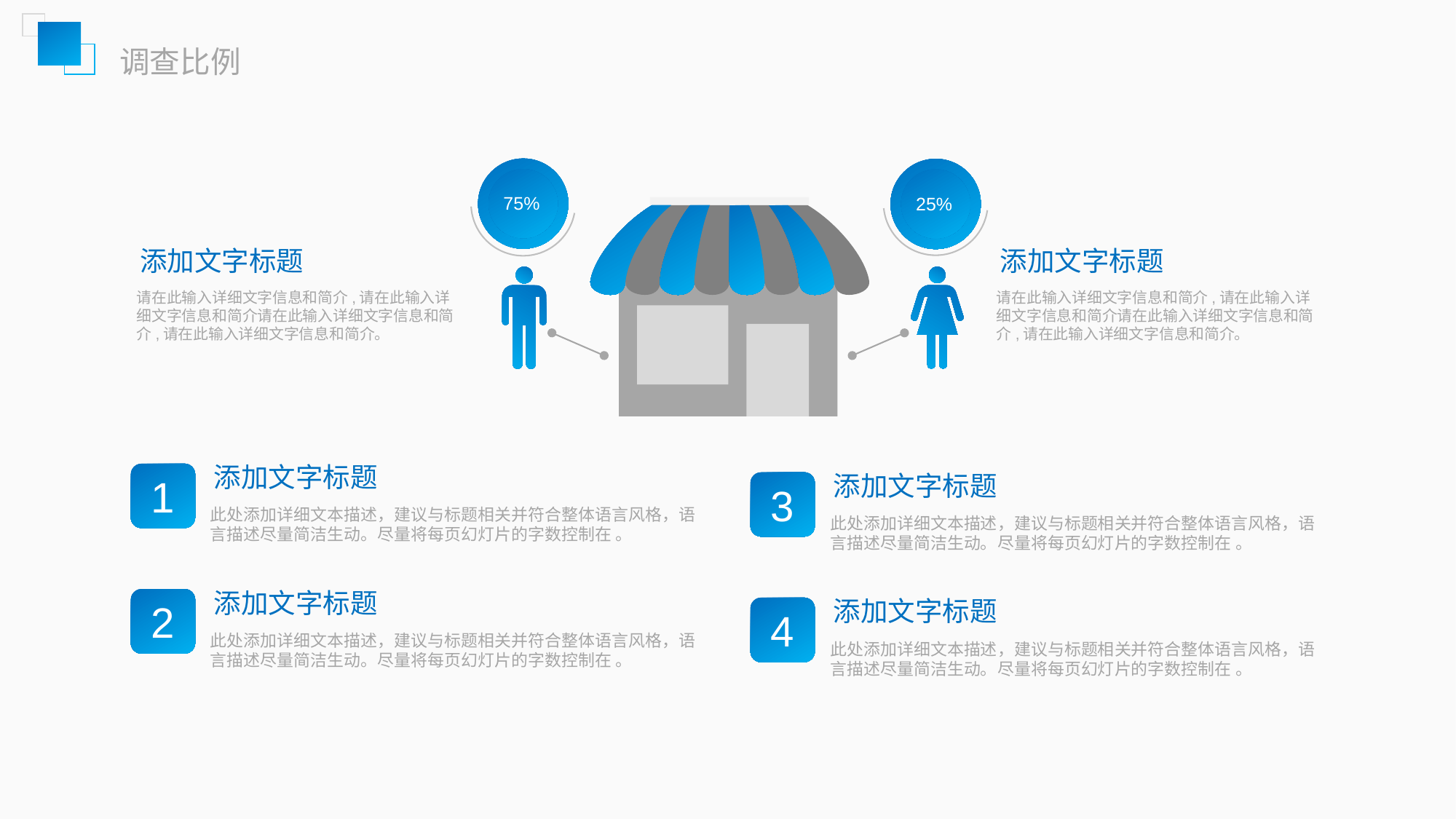

调查比例

75%
25%

添加文字标题
请在此输入详细文字信息和简介,请在此输入详细文字信息和简介请在此输入详细文字信息和简介,请在此输入详细文字信息和简介。

添加文字标题
请在此输入详细文字信息和简介,请在此输入详细文字信息和简介请在此输入详细文字信息和简介,请在此输入详细文字信息和简介。

添加文字标题
添加文字标题
1
3
此处添加详细文本描述，建议与标题相关并符合整体语言风格，语言描述尽量简洁生动。尽量将每页幻灯片的字数控制在 。
此处添加详细文本描述，建议与标题相关并符合整体语言风格，语言描述尽量简洁生动。尽量将每页幻灯片的字数控制在 。
添加文字标题
2
添加文字标题
4
此处添加详细文本描述，建议与标题相关并符合整体语言风格，语言描述尽量简洁生动。尽量将每页幻灯片的字数控制在 。
此处添加详细文本描述，建议与标题相关并符合整体语言风格，语言描述尽量简洁生动。尽量将每页幻灯片的字数控制在 。